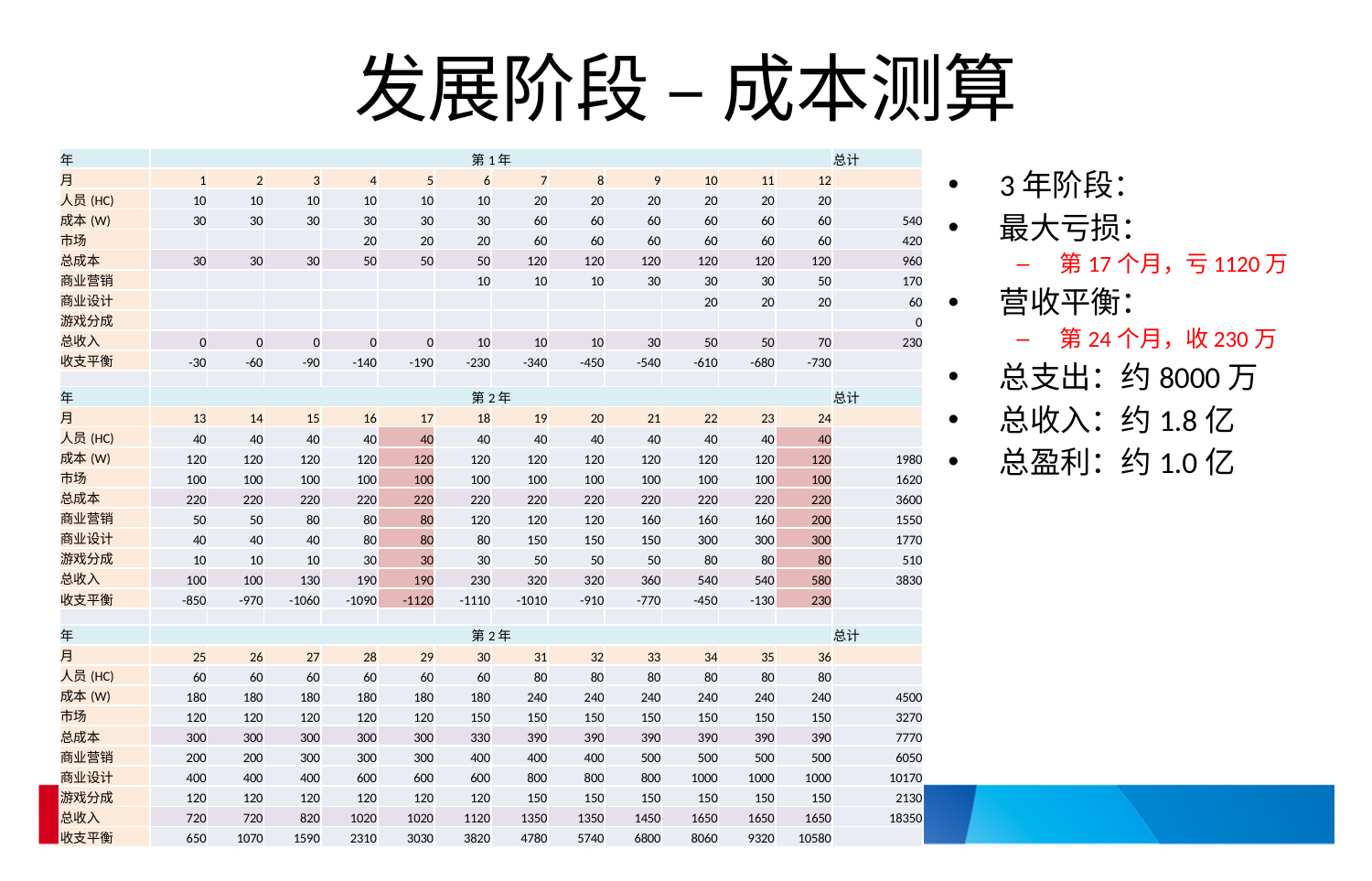

# 发展阶段 – 成本测算
| 年 | 第1年 |  |  |  |  |  |  |  |  |  |  |  | 总计 |
| --- | --- | --- | --- | --- | --- | --- | --- | --- | --- | --- | --- | --- | --- |
| 月 | 1 | 2 | 3 | 4 | 5 | 6 | 7 | 8 | 9 | 10 | 11 | 12 |  |
| 人员(HC) | 10 | 10 | 10 | 10 | 10 | 10 | 20 | 20 | 20 | 20 | 20 | 20 |  |
| 成本(W) | 30 | 30 | 30 | 30 | 30 | 30 | 60 | 60 | 60 | 60 | 60 | 60 | 540 |
| 市场 |  |  |  | 20 | 20 | 20 | 60 | 60 | 60 | 60 | 60 | 60 | 420 |
| 总成本 | 30 | 30 | 30 | 50 | 50 | 50 | 120 | 120 | 120 | 120 | 120 | 120 | 960 |
| 商业营销 |  |  |  |  |  | 10 | 10 | 10 | 30 | 30 | 30 | 50 | 170 |
| 商业设计 |  |  |  |  |  |  |  |  |  | 20 | 20 | 20 | 60 |
| 游戏分成 |  |  |  |  |  |  |  |  |  |  |  |  | 0 |
| 总收入 | 0 | 0 | 0 | 0 | 0 | 10 | 10 | 10 | 30 | 50 | 50 | 70 | 230 |
| 收支平衡 | -30 | -60 | -90 | -140 | -190 | -230 | -340 | -450 | -540 | -610 | -680 | -730 |  |
|  |  |  |  |  |  |  |  |  |  |  |  |  |  |
| 年 | 第2年 |  |  |  |  |  |  |  |  |  |  |  | 总计 |
| 月 | 13 | 14 | 15 | 16 | 17 | 18 | 19 | 20 | 21 | 22 | 23 | 24 |  |
| 人员(HC) | 40 | 40 | 40 | 40 | 40 | 40 | 40 | 40 | 40 | 40 | 40 | 40 |  |
| 成本(W) | 120 | 120 | 120 | 120 | 120 | 120 | 120 | 120 | 120 | 120 | 120 | 120 | 1980 |
| 市场 | 100 | 100 | 100 | 100 | 100 | 100 | 100 | 100 | 100 | 100 | 100 | 100 | 1620 |
| 总成本 | 220 | 220 | 220 | 220 | 220 | 220 | 220 | 220 | 220 | 220 | 220 | 220 | 3600 |
| 商业营销 | 50 | 50 | 80 | 80 | 80 | 120 | 120 | 120 | 160 | 160 | 160 | 200 | 1550 |
| 商业设计 | 40 | 40 | 40 | 80 | 80 | 80 | 150 | 150 | 150 | 300 | 300 | 300 | 1770 |
| 游戏分成 | 10 | 10 | 10 | 30 | 30 | 30 | 50 | 50 | 50 | 80 | 80 | 80 | 510 |
| 总收入 | 100 | 100 | 130 | 190 | 190 | 230 | 320 | 320 | 360 | 540 | 540 | 580 | 3830 |
| 收支平衡 | -850 | -970 | -1060 | -1090 | -1120 | -1110 | -1010 | -910 | -770 | -450 | -130 | 230 |  |
|  |  |  |  |  |  |  |  |  |  |  |  |  |  |
| 年 | 第2年 |  |  |  |  |  |  |  |  |  |  |  | 总计 |
| 月 | 25 | 26 | 27 | 28 | 29 | 30 | 31 | 32 | 33 | 34 | 35 | 36 |  |
| 人员(HC) | 60 | 60 | 60 | 60 | 60 | 60 | 80 | 80 | 80 | 80 | 80 | 80 |  |
| 成本(W) | 180 | 180 | 180 | 180 | 180 | 180 | 240 | 240 | 240 | 240 | 240 | 240 | 4500 |
| 市场 | 120 | 120 | 120 | 120 | 120 | 150 | 150 | 150 | 150 | 150 | 150 | 150 | 3270 |
| 总成本 | 300 | 300 | 300 | 300 | 300 | 330 | 390 | 390 | 390 | 390 | 390 | 390 | 7770 |
| 商业营销 | 200 | 200 | 300 | 300 | 300 | 400 | 400 | 400 | 500 | 500 | 500 | 500 | 6050 |
| 商业设计 | 400 | 400 | 400 | 600 | 600 | 600 | 800 | 800 | 800 | 1000 | 1000 | 1000 | 10170 |
| 游戏分成 | 120 | 120 | 120 | 120 | 120 | 120 | 150 | 150 | 150 | 150 | 150 | 150 | 2130 |
| 总收入 | 720 | 720 | 820 | 1020 | 1020 | 1120 | 1350 | 1350 | 1450 | 1650 | 1650 | 1650 | 18350 |
| 收支平衡 | 650 | 1070 | 1590 | 2310 | 3030 | 3820 | 4780 | 5740 | 6800 | 8060 | 9320 | 10580 |  |
3年阶段：
最大亏损：
第17个月，亏1120万
营收平衡：
第24个月，收230万
总支出：约8000万
总收入：约1.8亿
总盈利：约1.0亿